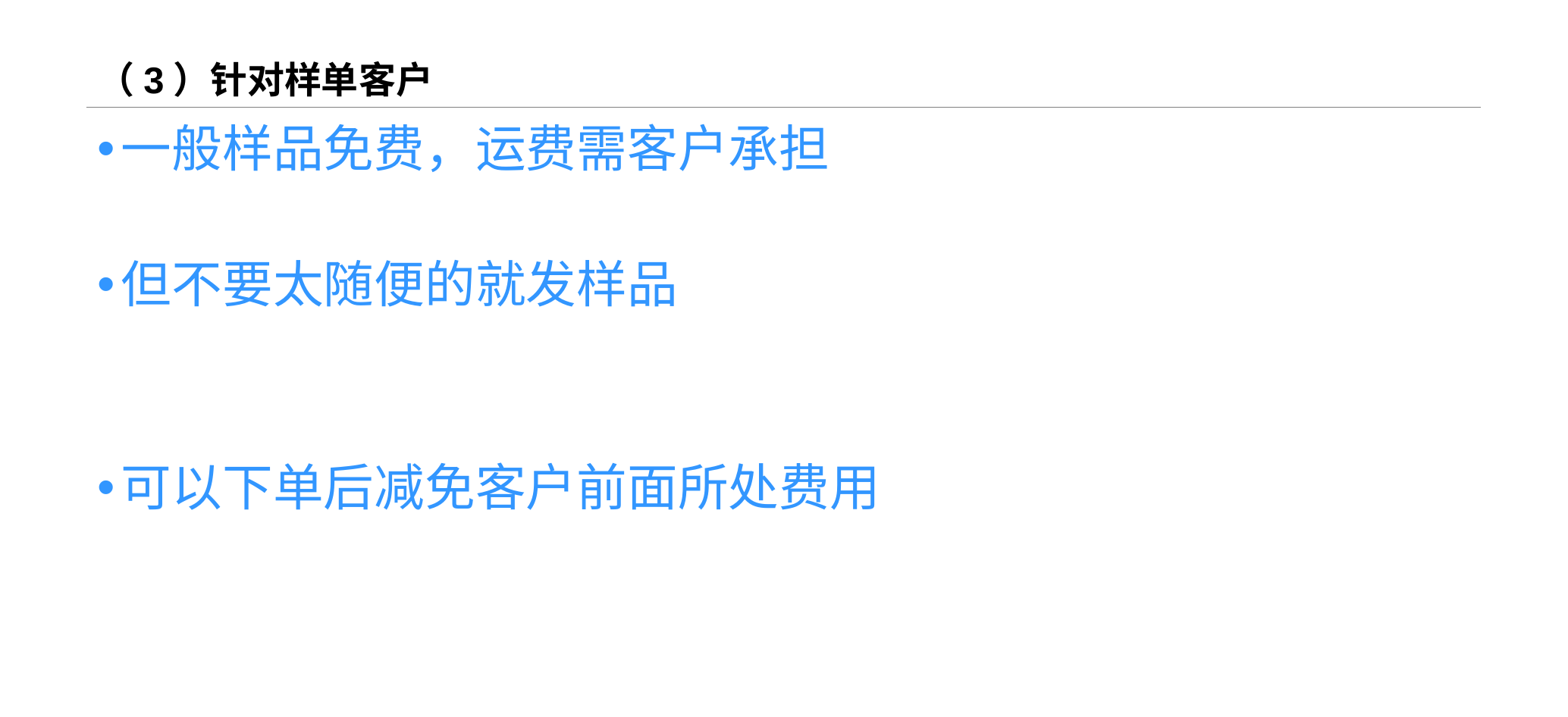

# （3）针对样单客户
一般样品免费，运费需客户承担

但不要太随便的就发样品

可以下单后减免客户前面所处费用
38